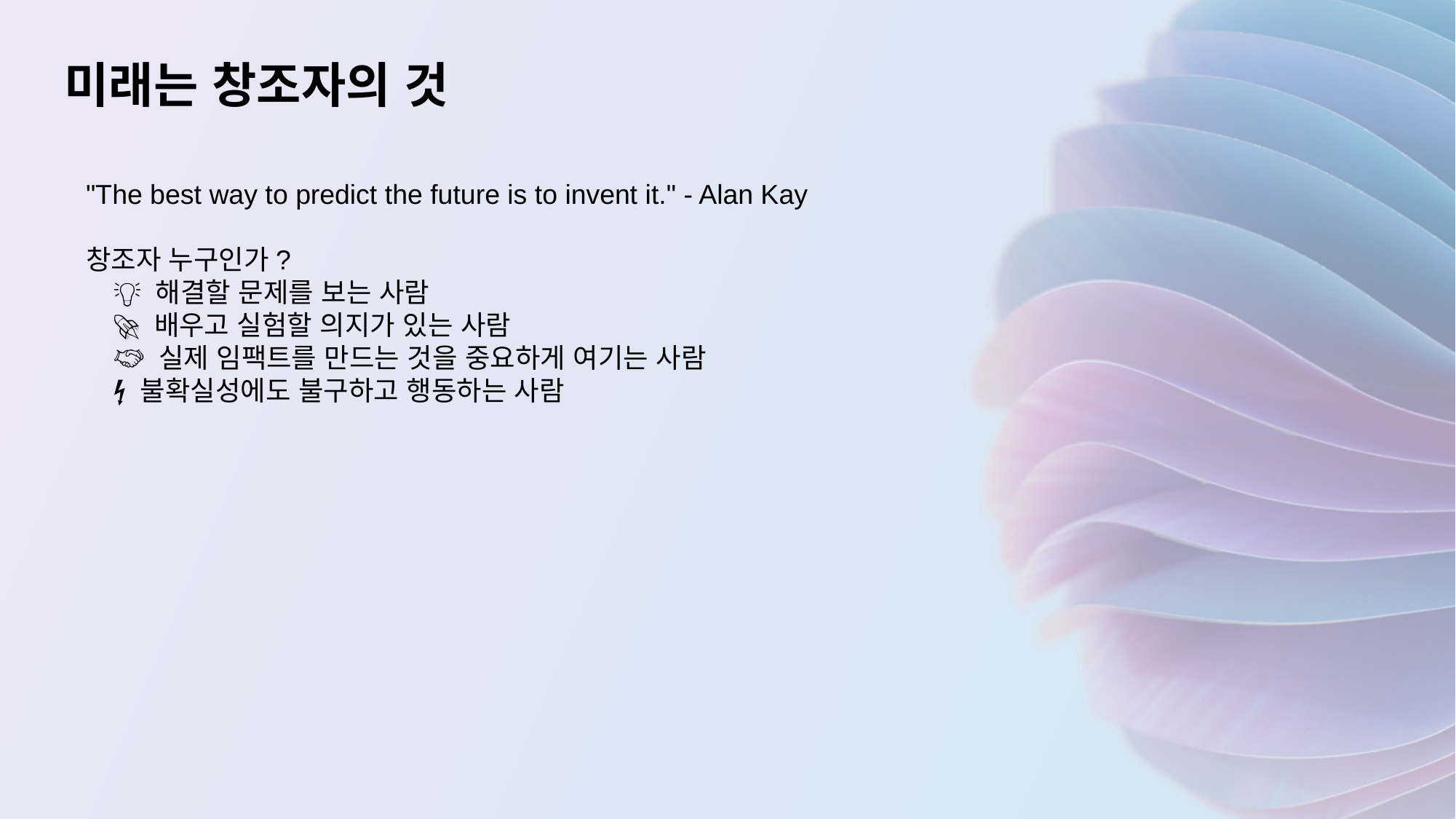

미래는 창조자의 것
"The best way to predict the future is to invent it." - Alan Kay

창조자 누구인가?
💡 해결할 문제를 보는 사람
🚀 배우고 실험할 의지가 있는 사람
🤝 실제 임팩트를 만드는 것을 중요하게 여기는 사람
⚡ 불확실성에도 불구하고 행동하는 사람